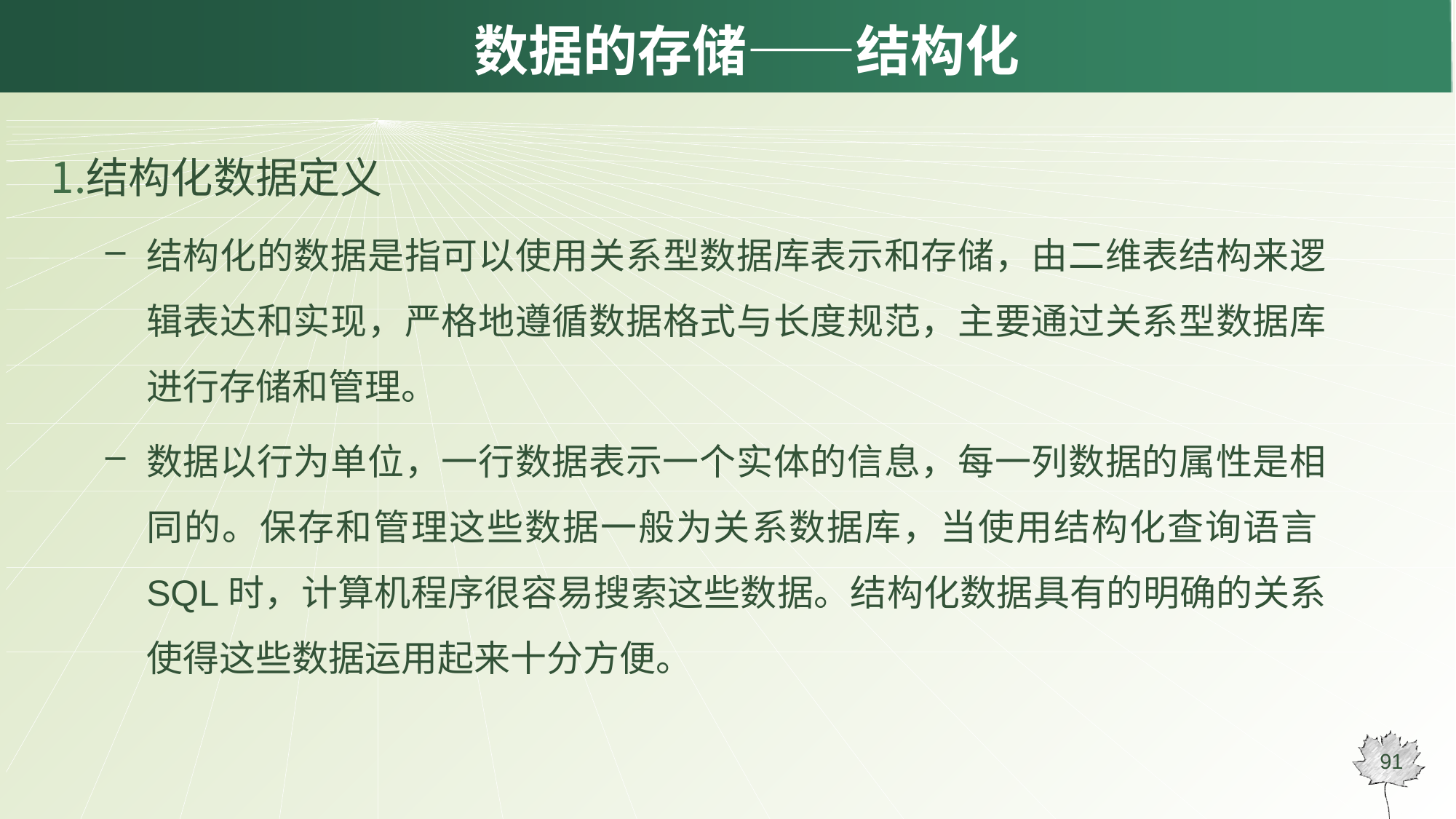

# 数据的存储——结构化
结构化数据定义
结构化的数据是指可以使用关系型数据库表示和存储，由二维表结构来逻辑表达和实现，严格地遵循数据格式与长度规范，主要通过关系型数据库进行存储和管理。
数据以行为单位，一行数据表示一个实体的信息，每一列数据的属性是相同的。保存和管理这些数据一般为关系数据库，当使用结构化查询语言SQL时，计算机程序很容易搜索这些数据。结构化数据具有的明确的关系使得这些数据运用起来十分方便。
91